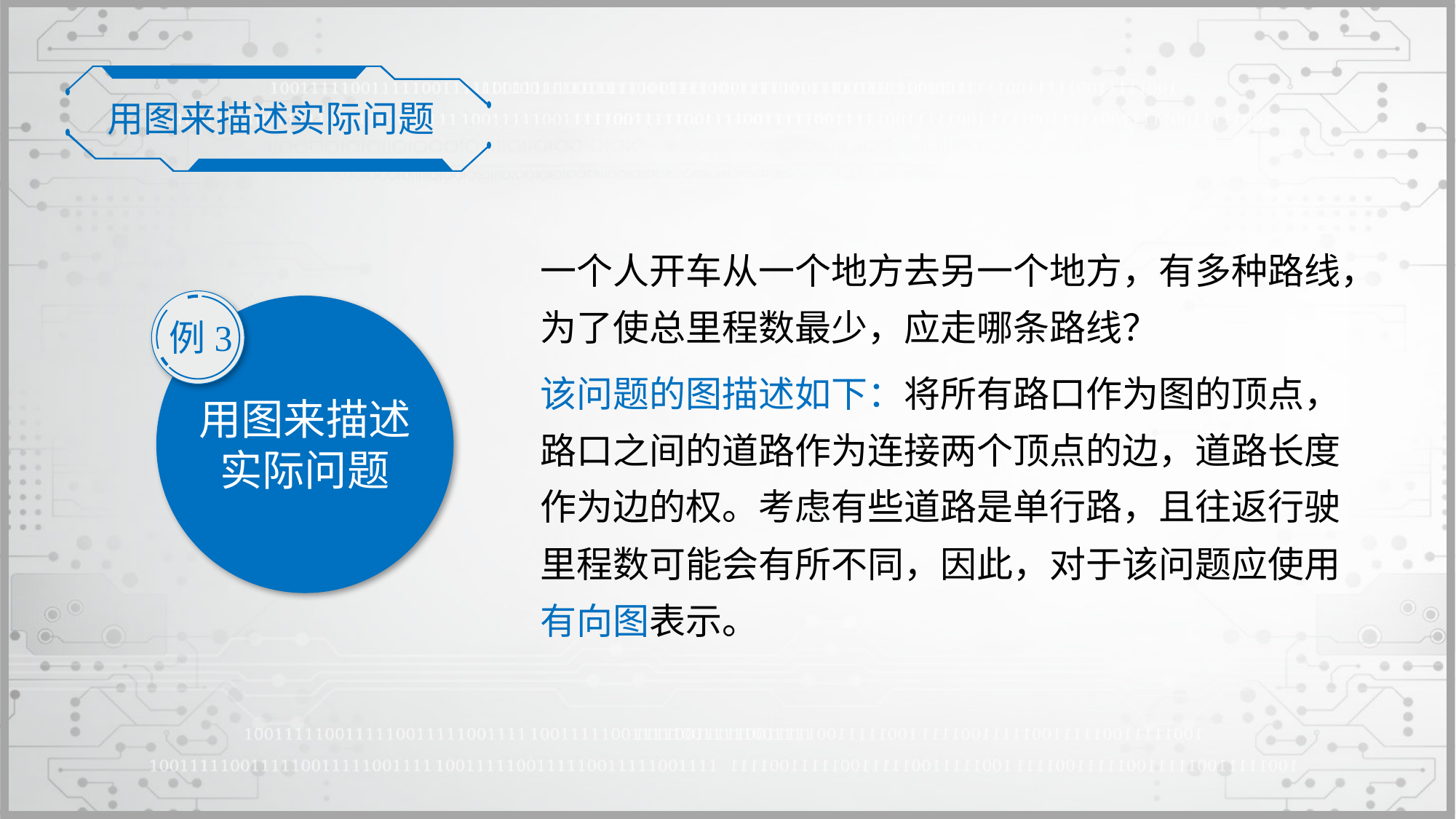

用图来描述实际问题
一个人开车从一个地方去另一个地方，有多种路线，为了使总里程数最少，应走哪条路线？
该问题的图描述如下：将所有路口作为图的顶点，路口之间的道路作为连接两个顶点的边，道路长度作为边的权。考虑有些道路是单行路，且往返行驶里程数可能会有所不同，因此，对于该问题应使用有向图表示。

例3

用图来描述实际问题